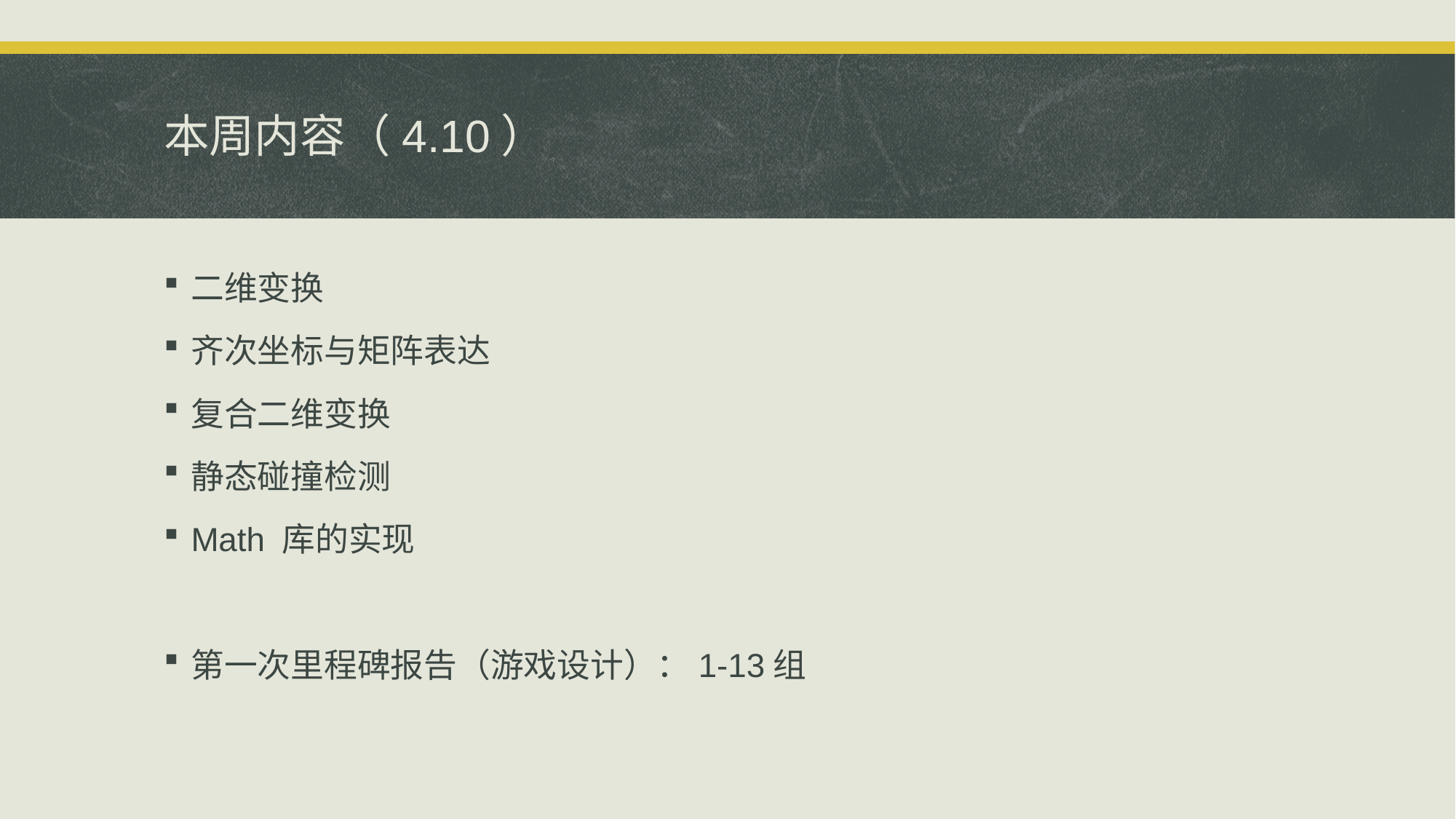

# 本周内容（4.10）
二维变换
齐次坐标与矩阵表达
复合二维变换
静态碰撞检测
Math 库的实现

第一次里程碑报告（游戏设计）：1-13组